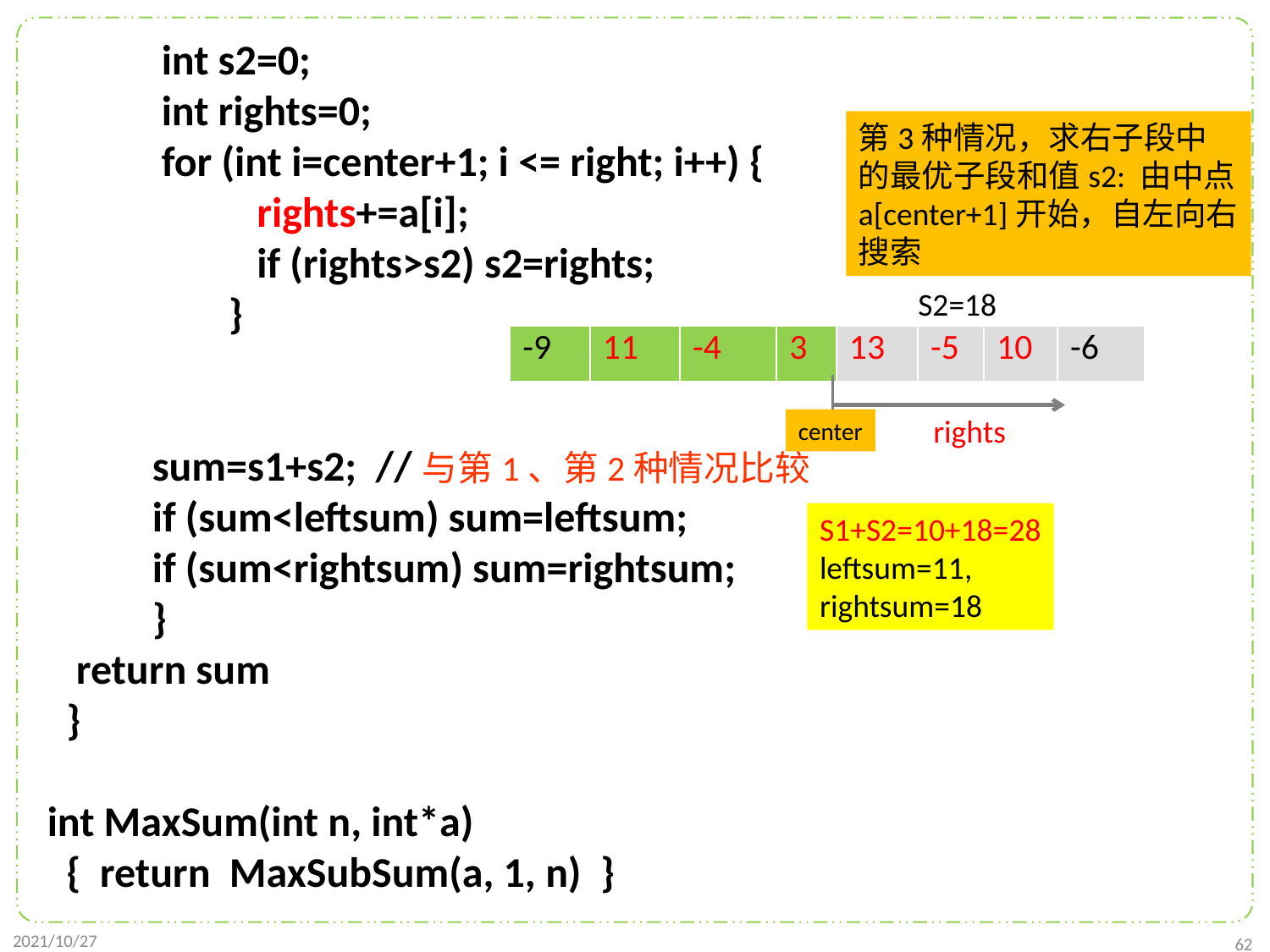

int s2=0;
            int rights=0;
            for (int i=center+1; i <= right; i++) {
                      rights+=a[i];
                      if (rights>s2) s2=rights;
                   }

           sum=s1+s2;  //与第1、第2种情况比较
           if (sum<leftsum) sum=leftsum;
           if (sum<rightsum) sum=rightsum;
           }
   return sum
  }

int MaxSum(int n, int*a)
  {  return  MaxSubSum(a, 1, n)  }

第3种情况，求右子段中的最优子段和值s2: 由中点a[center+1]开始，自左向右搜索
S2=18
| -9 | 11 | -4 | 3 | 13 | -5 | 10 | -6 |
| --- | --- | --- | --- | --- | --- | --- | --- |
rights
center
S1+S2=10+18=28
leftsum=11,
rightsum=18

2021/10/27
62